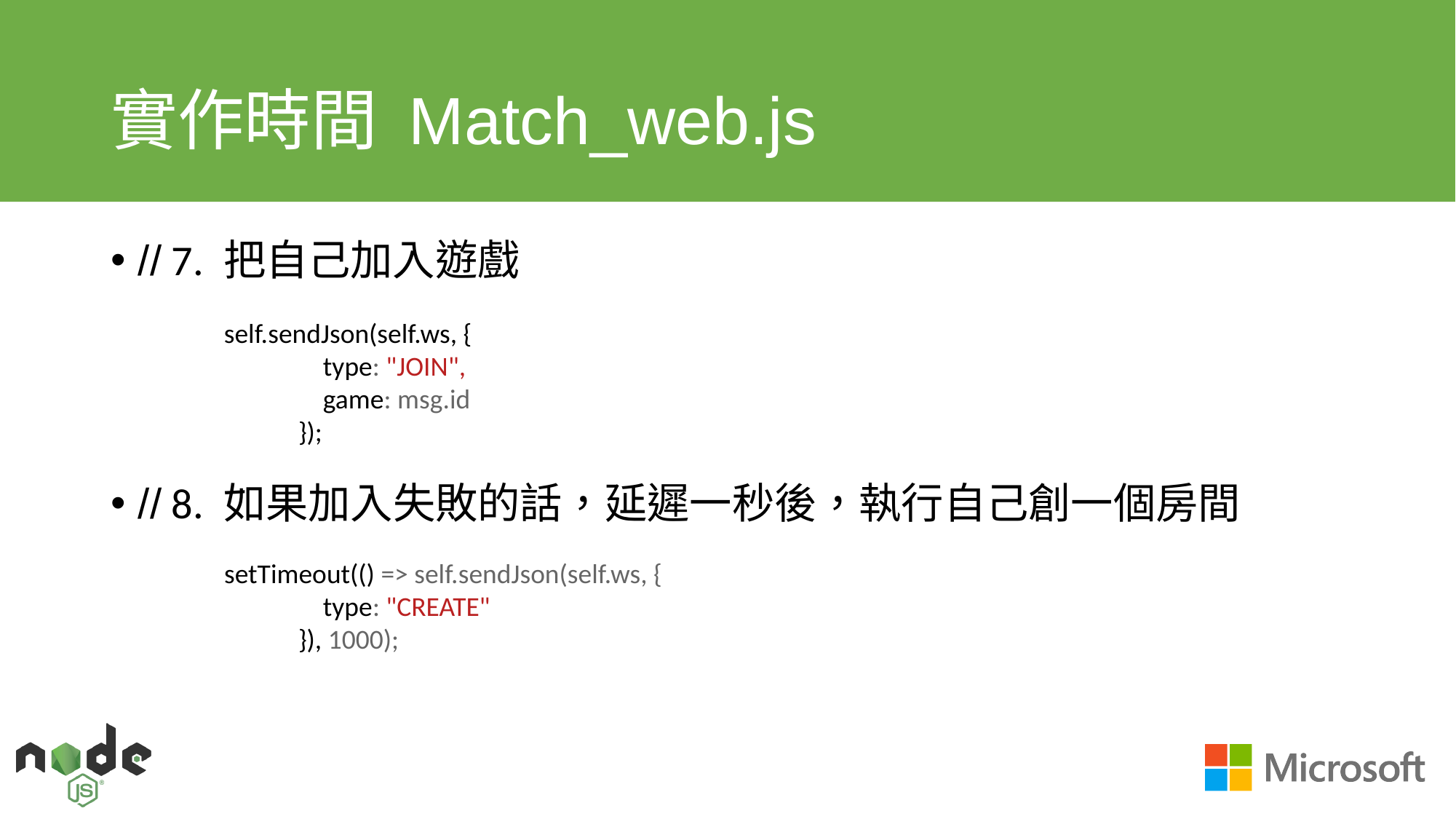

# 實作時間 Match_web.js
// 7. 把自己加入遊戲

// 8. 如果加入失敗的話，延遲一秒後，執行自己創一個房間
self.sendJson(self.ws, {
                type: "JOIN",
                game: msg.id
            });
setTimeout(() => self.sendJson(self.ws, {
                type: "CREATE"
            }), 1000);